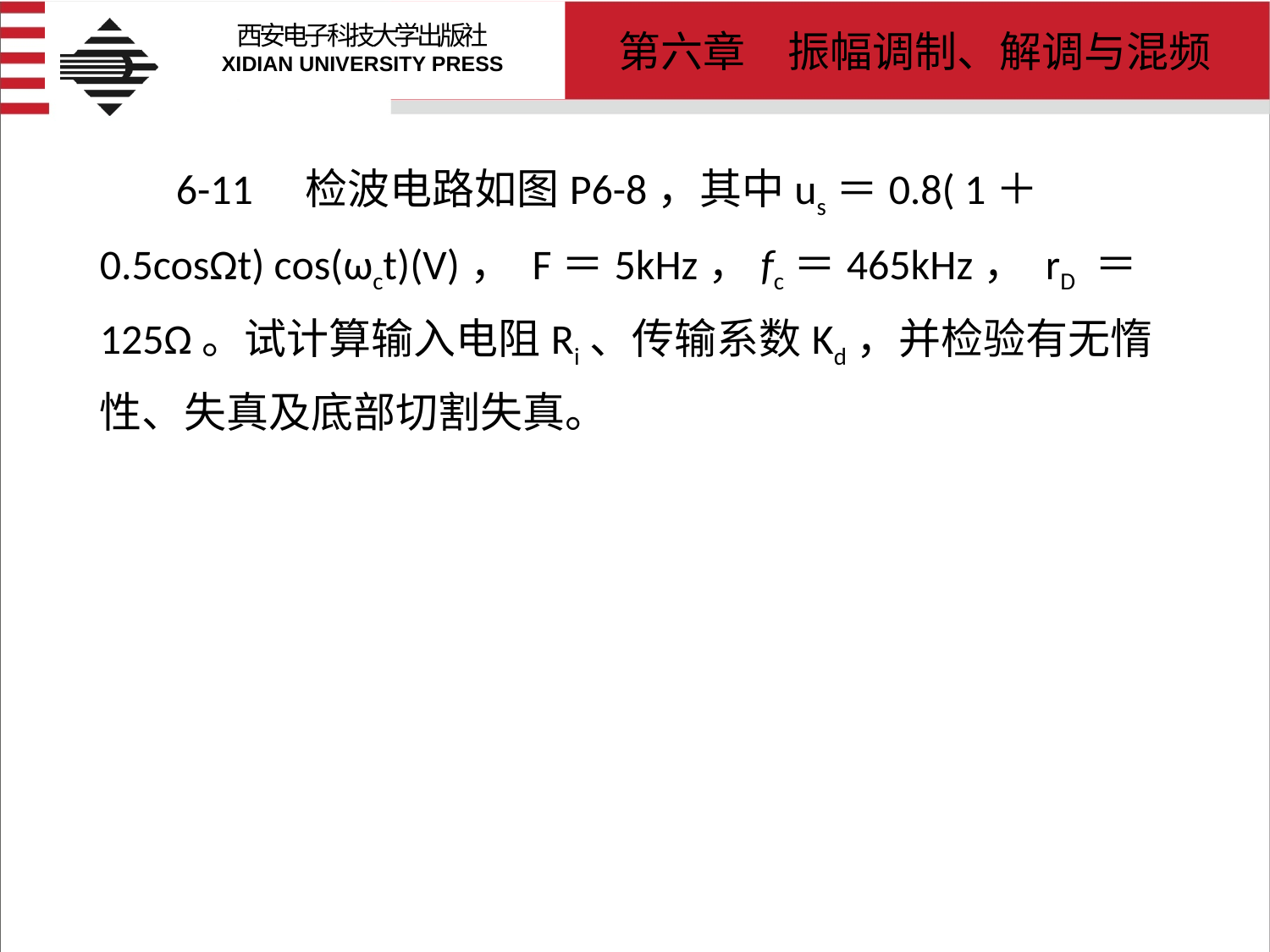

# 6-11　检波电路如图P6-8，其中us＝0.8( 1＋0.5cosΩt) cos(ωct)(V)， F＝5kHz，fc＝465kHz， rD ＝125Ω。试计算输入电阻Ri、传输系数Kd，并检验有无惰性、失真及底部切割失真。